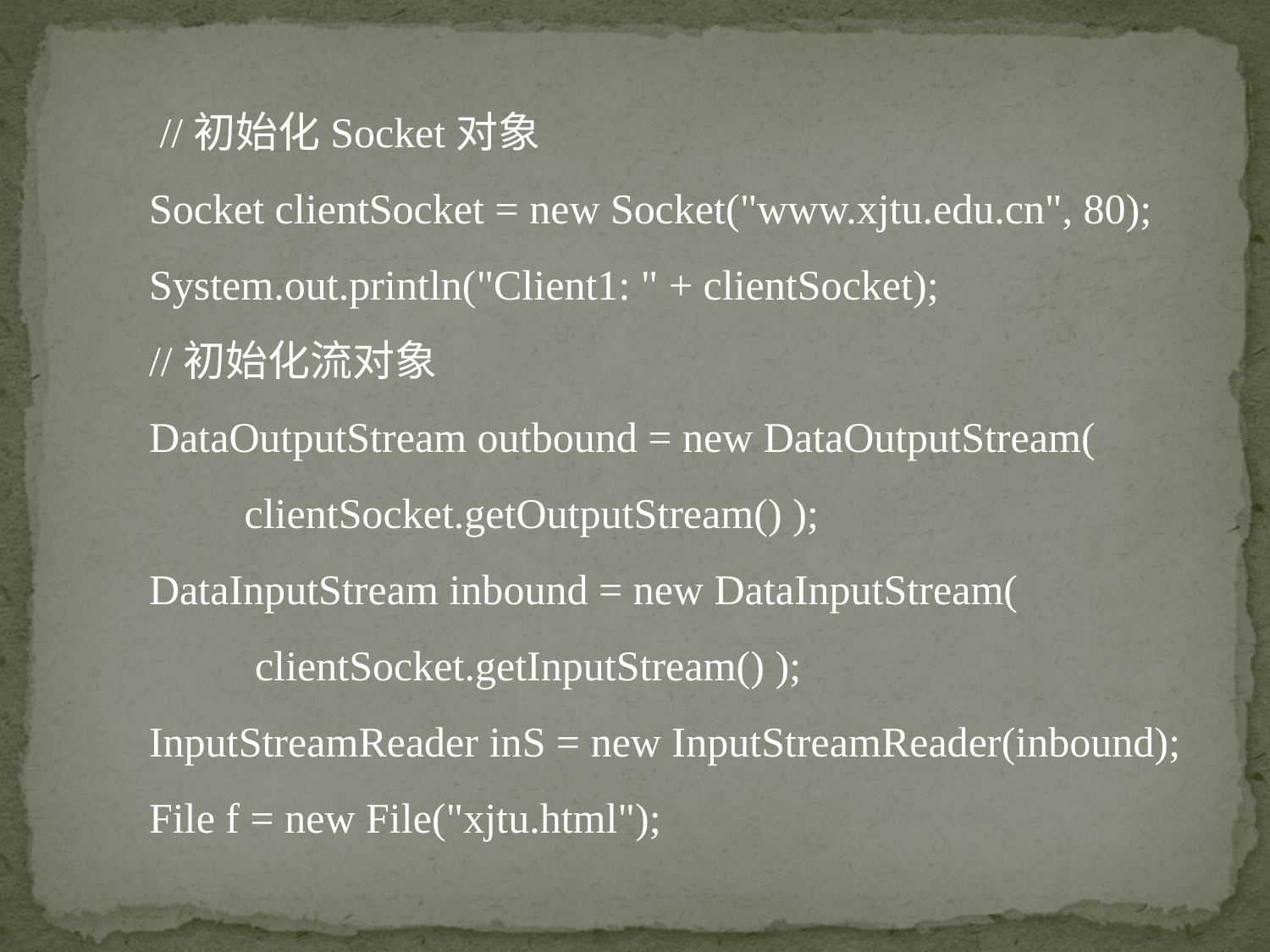

//初始化Socket对象
Socket clientSocket = new Socket("www.xjtu.edu.cn", 80);
System.out.println("Client1: " + clientSocket);
//初始化流对象
DataOutputStream outbound = new DataOutputStream(
         clientSocket.getOutputStream() );
DataInputStream inbound = new DataInputStream(
          clientSocket.getInputStream() );
InputStreamReader inS = new InputStreamReader(inbound);
File f = new File("xjtu.html");